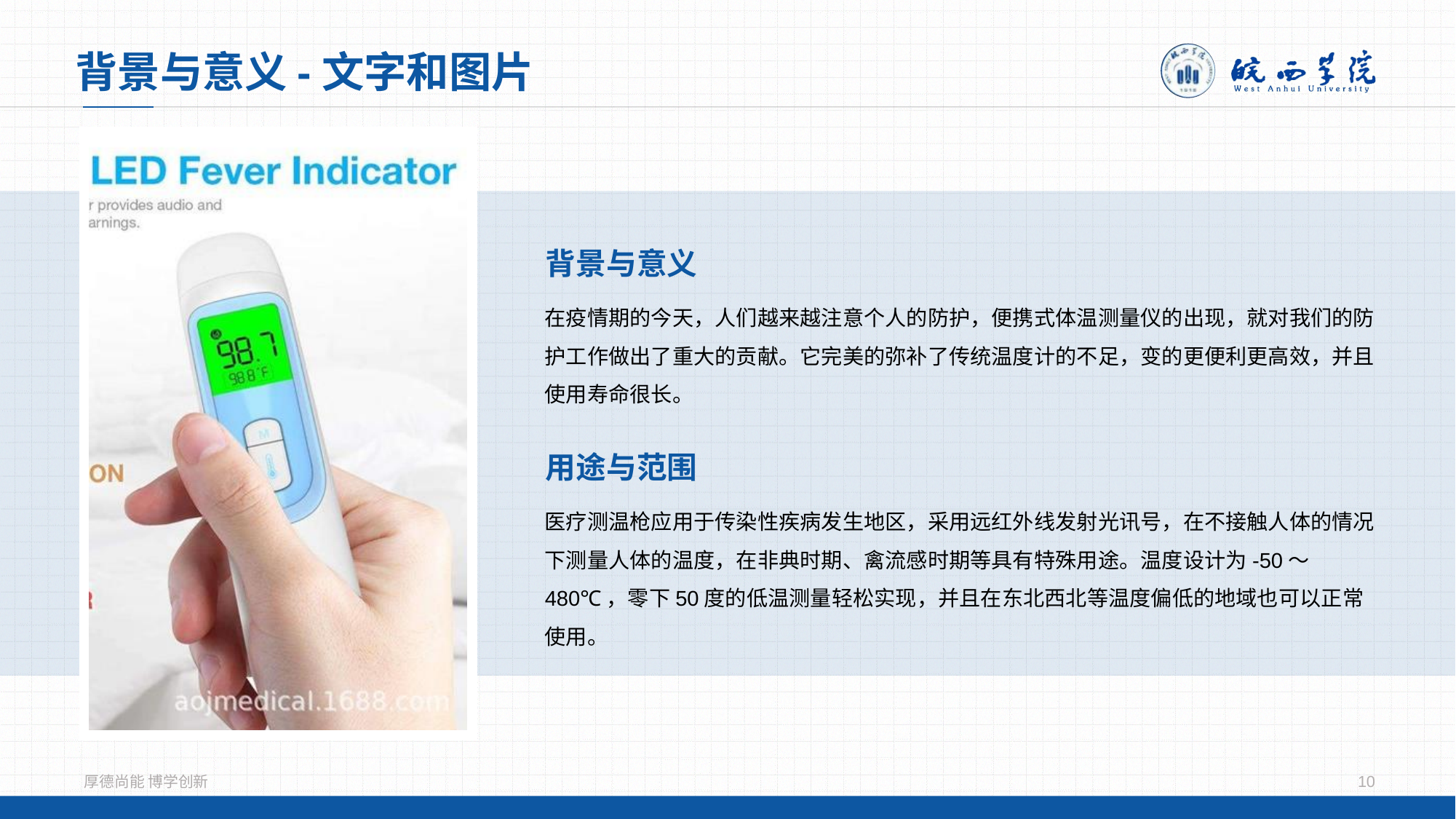

背景与意义-文字和图片

背景与意义
在疫情期的今天，人们越来越注意个人的防护，便携式体温测量仪的出现，就对我们的防护工作做出了重大的贡献。它完美的弥补了传统温度计的不足，变的更便利更高效，并且使用寿命很长。
用途与范围
医疗测温枪应用于传染性疾病发生地区，采用远红外线发射光讯号，在不接触人体的情况下测量人体的温度，在非典时期、禽流感时期等具有特殊用途。温度设计为-50～480℃，零下50度的低温测量轻松实现，并且在东北西北等温度偏低的地域也可以正常使用。
10